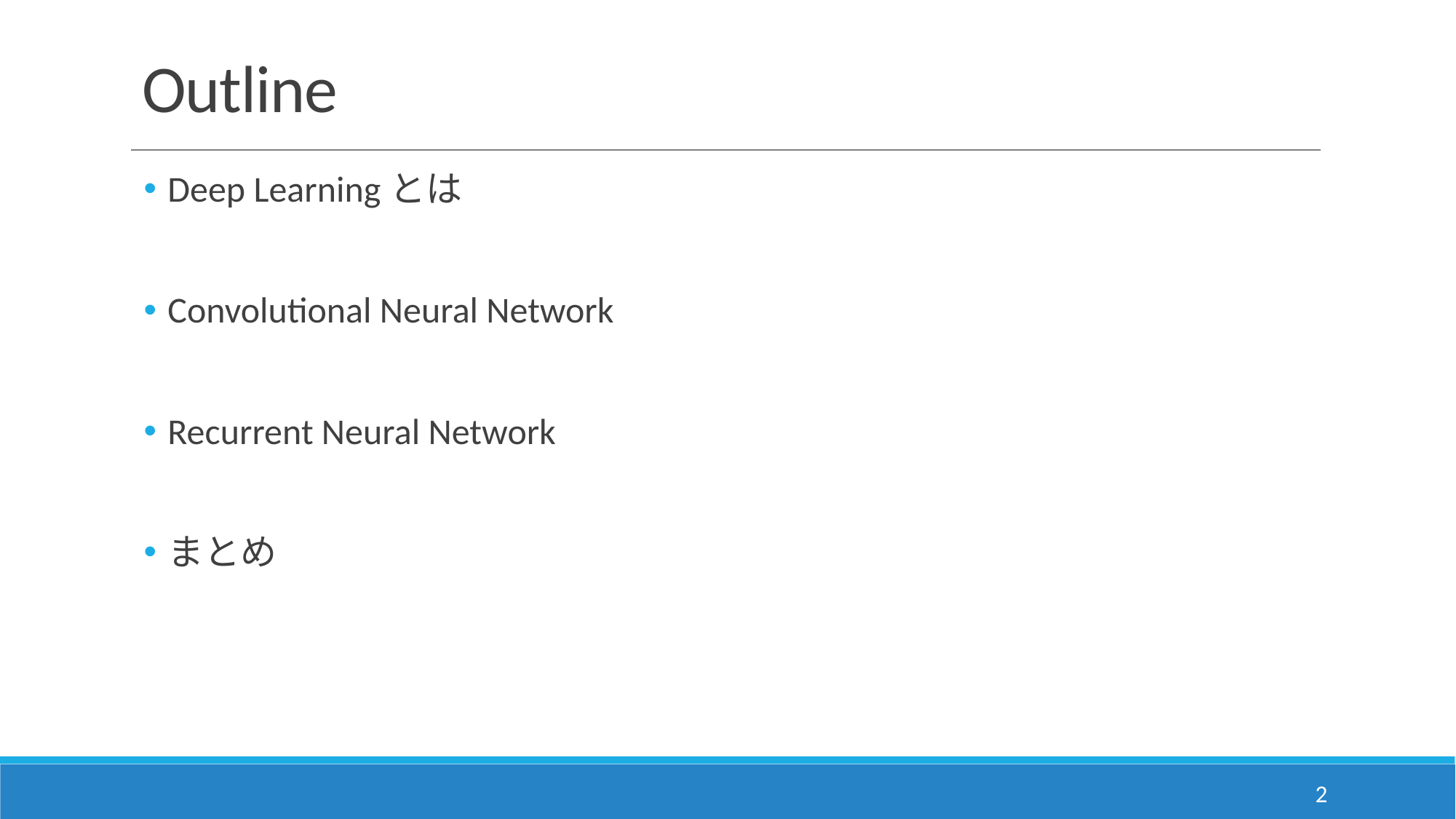

# Outline
Deep Learningとは

Convolutional Neural Network

Recurrent Neural Network

まとめ
2